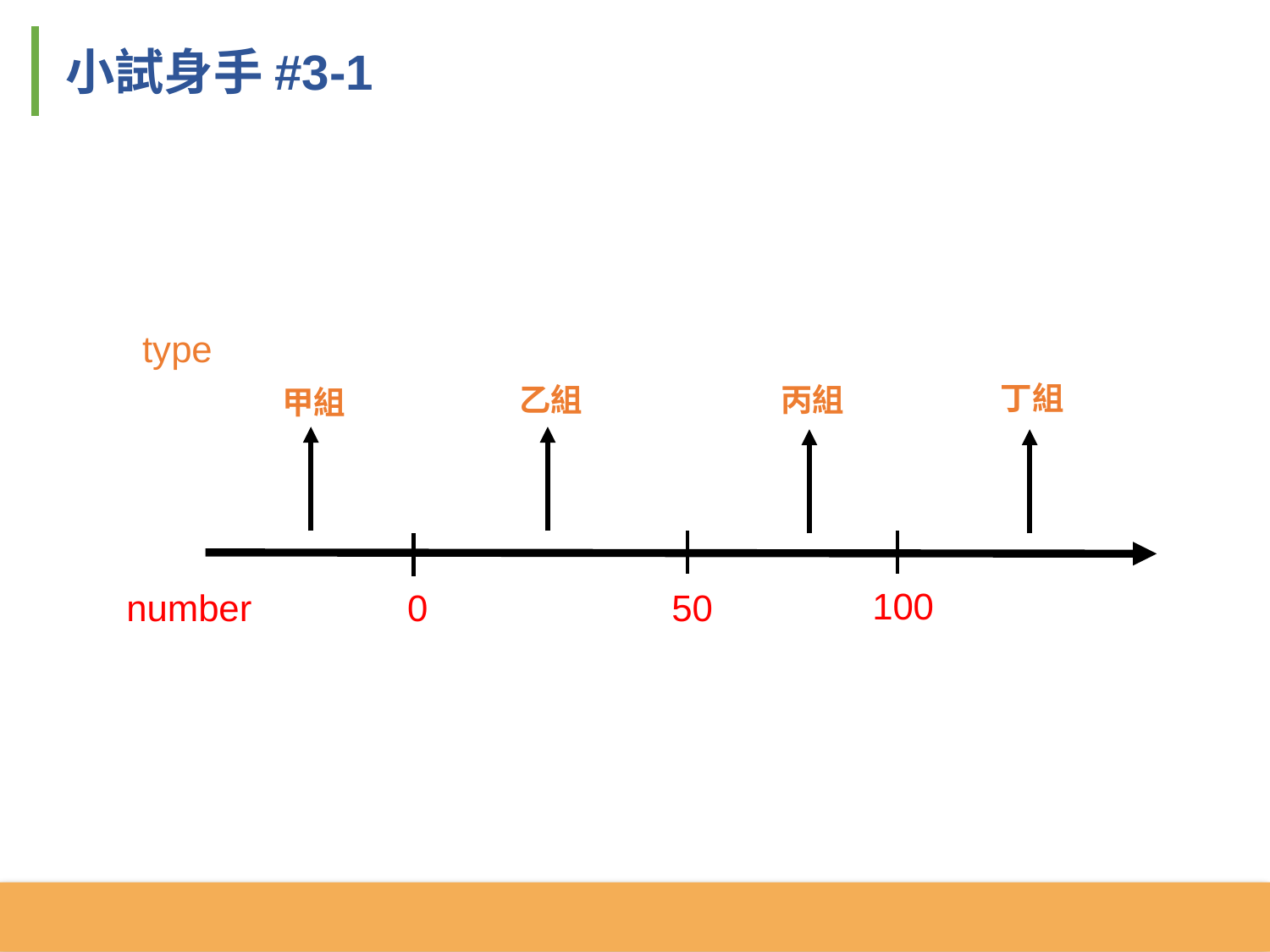

小試身手#3-1
type
丁組
乙組
丙組
甲組
number
100
0
50